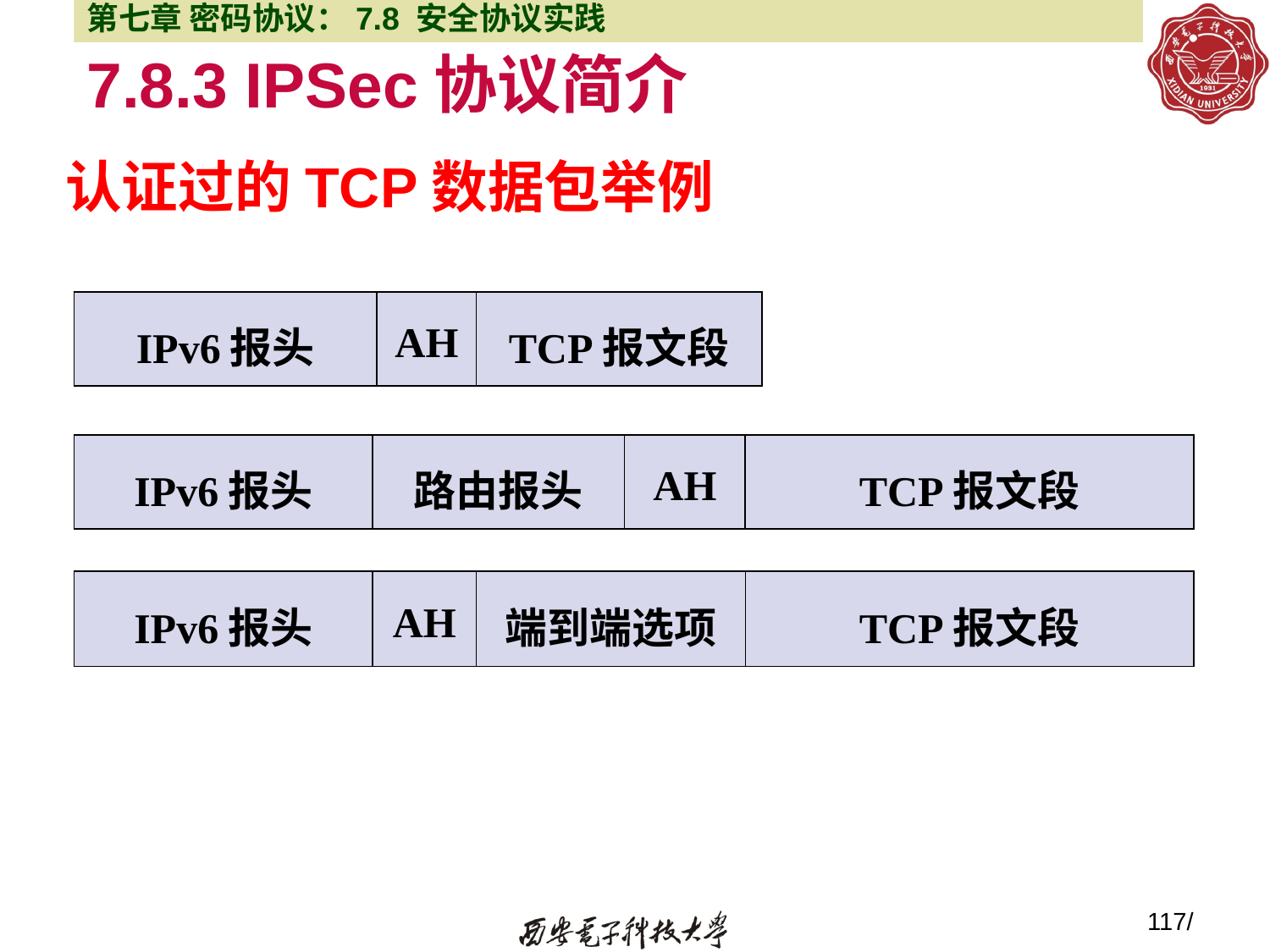

第七章 密码协议：7.8 安全协议实践
# 7.8.3 IPSec协议简介
认证过的TCP数据包举例
| IPv6报头 | AH | TCP报文段 |
| --- | --- | --- |
| IPv6报头 | 路由报头 | AH | TCP报文段 |
| --- | --- | --- | --- |
| IPv6报头 | AH | 端到端选项 | TCP报文段 |
| --- | --- | --- | --- |

117/